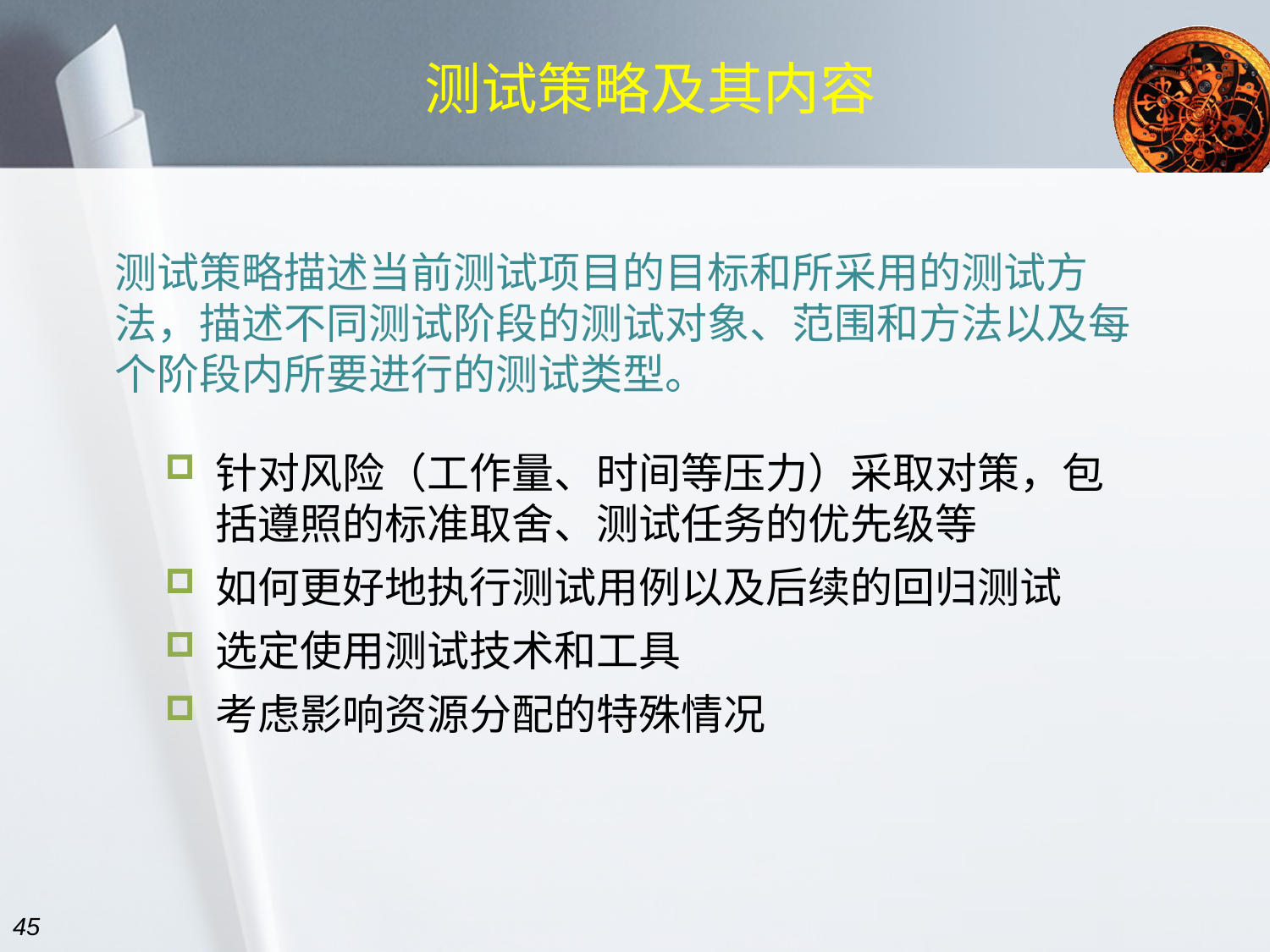

# 测试策略及其内容
测试策略描述当前测试项目的目标和所采用的测试方法，描述不同测试阶段的测试对象、范围和方法以及每个阶段内所要进行的测试类型。
针对风险（工作量、时间等压力）采取对策，包括遵照的标准取舍、测试任务的优先级等
如何更好地执行测试用例以及后续的回归测试
选定使用测试技术和工具
考虑影响资源分配的特殊情况
45